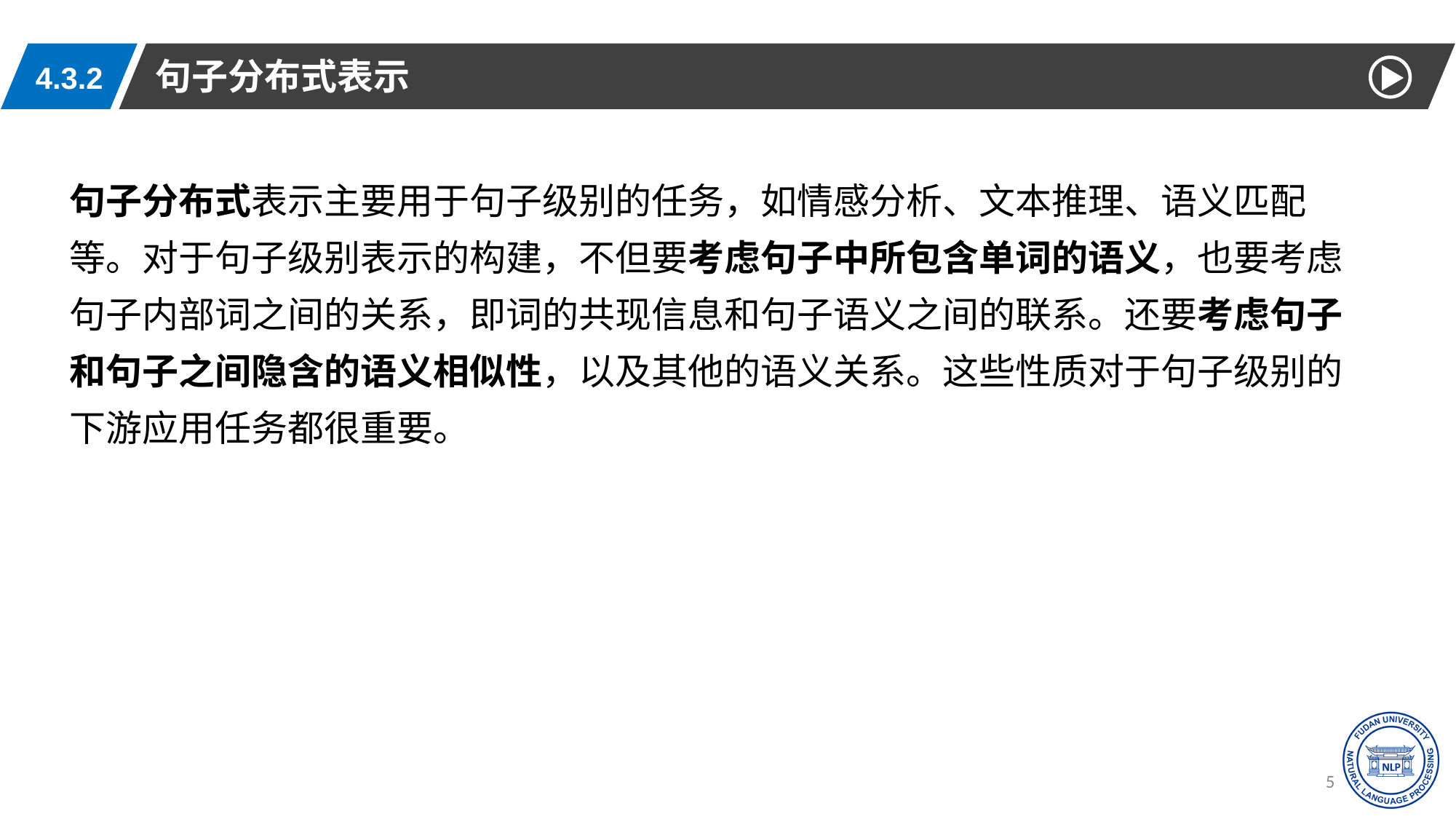

句子分布式表示
4.3.2

句子分布式表示主要用于句子级别的任务，如情感分析、文本推理、语义匹配等。对于句子级别表示的构建，不但要考虑句子中所包含单词的语义，也要考虑句子内部词之间的关系，即词的共现信息和句子语义之间的联系。还要考虑句子和句子之间隐含的语义相似性，以及其他的语义关系。这些性质对于句子级别的下游应用任务都很重要。
55